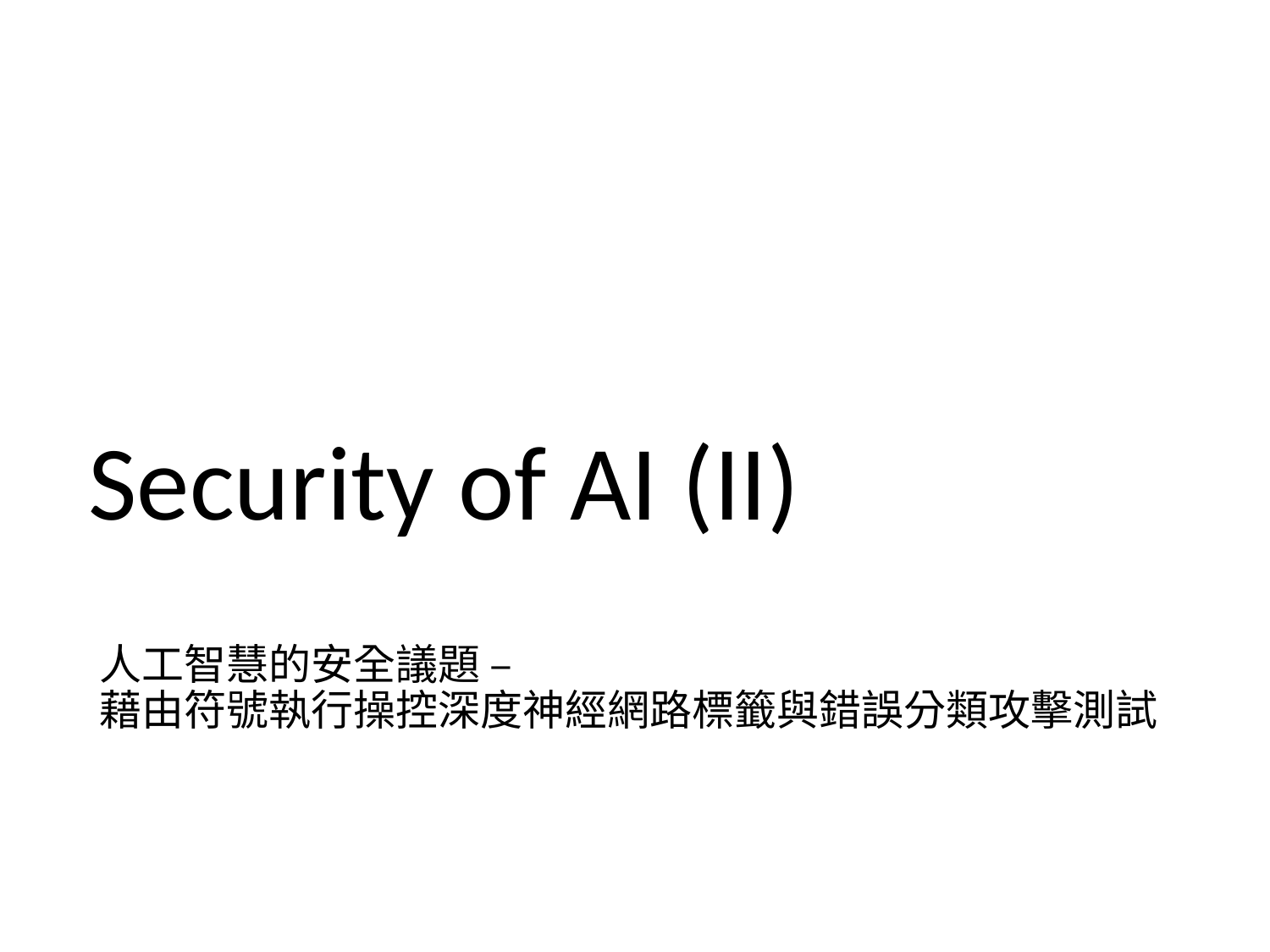

# Security of AI (II)
人工智慧的安全議題 –
藉由符號執行操控深度神經網路標籤與錯誤分類攻擊測試